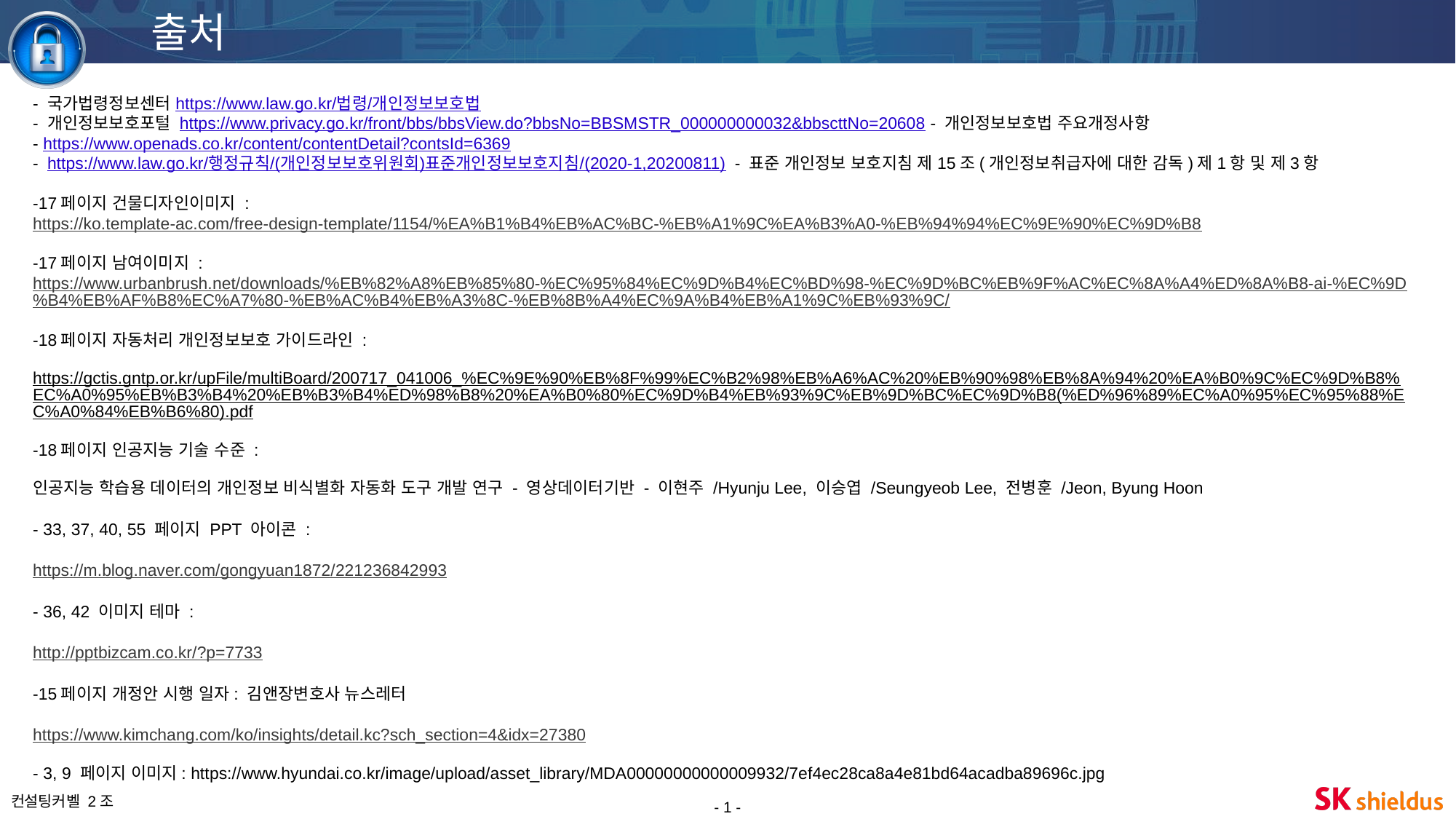

출처
- 국가법령정보센터 https://www.law.go.kr/법령/개인정보보호법
- 개인정보보호포털 https://www.privacy.go.kr/front/bbs/bbsView.do?bbsNo=BBSMSTR_000000000032&bbscttNo=20608 - 개인정보보호법 주요개정사항
- https://www.openads.co.kr/content/contentDetail?contsId=6369
- https://www.law.go.kr/행정규칙/(개인정보보호위원회)표준개인정보보호지침/(2020-1,20200811) - 표준 개인정보 보호지침 제15조(개인정보취급자에 대한 감독)제1항 및 제3항

-17페이지 건물디자인이미지 : https://ko.template-ac.com/free-design-template/1154/%EA%B1%B4%EB%AC%BC-%EB%A1%9C%EA%B3%A0-%EB%94%94%EC%9E%90%EC%9D%B8

-17페이지 남여이미지 :
https://www.urbanbrush.net/downloads/%EB%82%A8%EB%85%80-%EC%95%84%EC%9D%B4%EC%BD%98-%EC%9D%BC%EB%9F%AC%EC%8A%A4%ED%8A%B8-ai-%EC%9D%B4%EB%AF%B8%EC%A7%80-%EB%AC%B4%EB%A3%8C-%EB%8B%A4%EC%9A%B4%EB%A1%9C%EB%93%9C/

-18페이지 자동처리 개인정보보호 가이드라인 :
https://gctis.gntp.or.kr/upFile/multiBoard/200717_041006_%EC%9E%90%EB%8F%99%EC%B2%98%EB%A6%AC%20%EB%90%98%EB%8A%94%20%EA%B0%9C%EC%9D%B8%EC%A0%95%EB%B3%B4%20%EB%B3%B4%ED%98%B8%20%EA%B0%80%EC%9D%B4%EB%93%9C%EB%9D%BC%EC%9D%B8(%ED%96%89%EC%A0%95%EC%95%88%EC%A0%84%EB%B6%80).pdf
-18페이지 인공지능 기술 수준 :
인공지능 학습용 데이터의 개인정보 비식별화 자동화 도구 개발 연구 - 영상데이터기반 - 이현주 /Hyunju Lee, 이승엽 /Seungyeob Lee, 전병훈 /Jeon, Byung Hoon
- 33, 37, 40, 55 페이지 PPT 아이콘 :
https://m.blog.naver.com/gongyuan1872/221236842993
- 36, 42 이미지 테마 :
http://pptbizcam.co.kr/?p=7733
-15페이지 개정안 시행 일자: 김앤장변호사 뉴스레터
https://www.kimchang.com/ko/insights/detail.kc?sch_section=4&idx=27380
- 3, 9 페이지 이미지: https://www.hyundai.co.kr/image/upload/asset_library/MDA00000000000009932/7ef4ec28ca8a4e81bd64acadba89696c.jpg

- 1 -